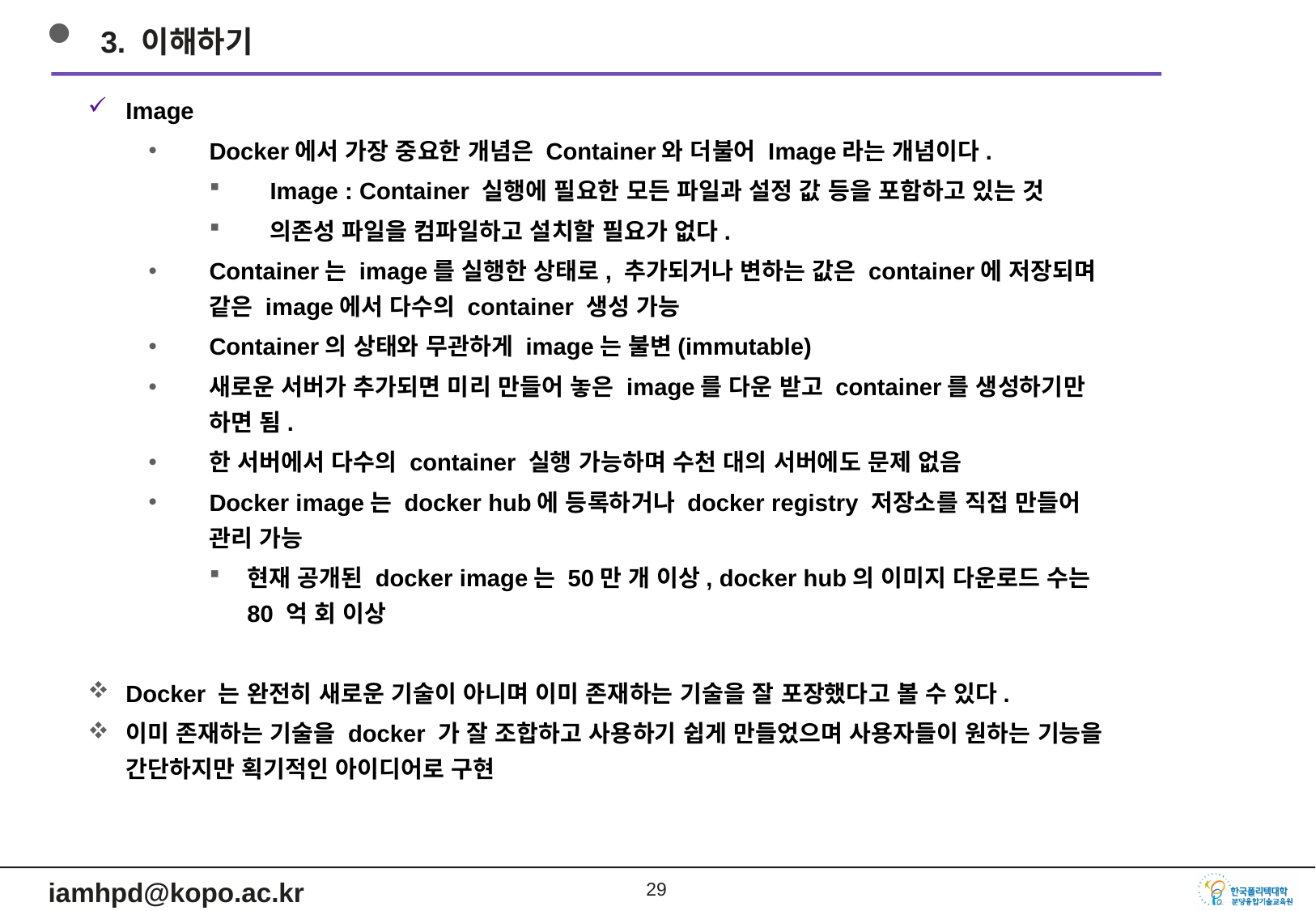

3. 이해하기
Image
Docker에서 가장 중요한 개념은 Container와 더불어 Image라는 개념이다.
Image : Container 실행에 필요한 모든 파일과 설정 값 등을 포함하고 있는 것
의존성 파일을 컴파일하고 설치할 필요가 없다.
Container는 image를 실행한 상태로, 추가되거나 변하는 값은 container에 저장되며 같은 image에서 다수의 container 생성 가능
Container의 상태와 무관하게 image는 불변(immutable)
새로운 서버가 추가되면 미리 만들어 놓은 image를 다운 받고 container를 생성하기만 하면 됨.
한 서버에서 다수의 container 실행 가능하며 수천 대의 서버에도 문제 없음
Docker image는 docker hub에 등록하거나 docker registry 저장소를 직접 만들어 관리 가능
현재 공개된 docker image는 50만 개 이상, docker hub의 이미지 다운로드 수는 80 억 회 이상

Docker 는 완전히 새로운 기술이 아니며 이미 존재하는 기술을 잘 포장했다고 볼 수 있다.
이미 존재하는 기술을 docker 가 잘 조합하고 사용하기 쉽게 만들었으며 사용자들이 원하는 기능을 간단하지만 획기적인 아이디어로 구현

29